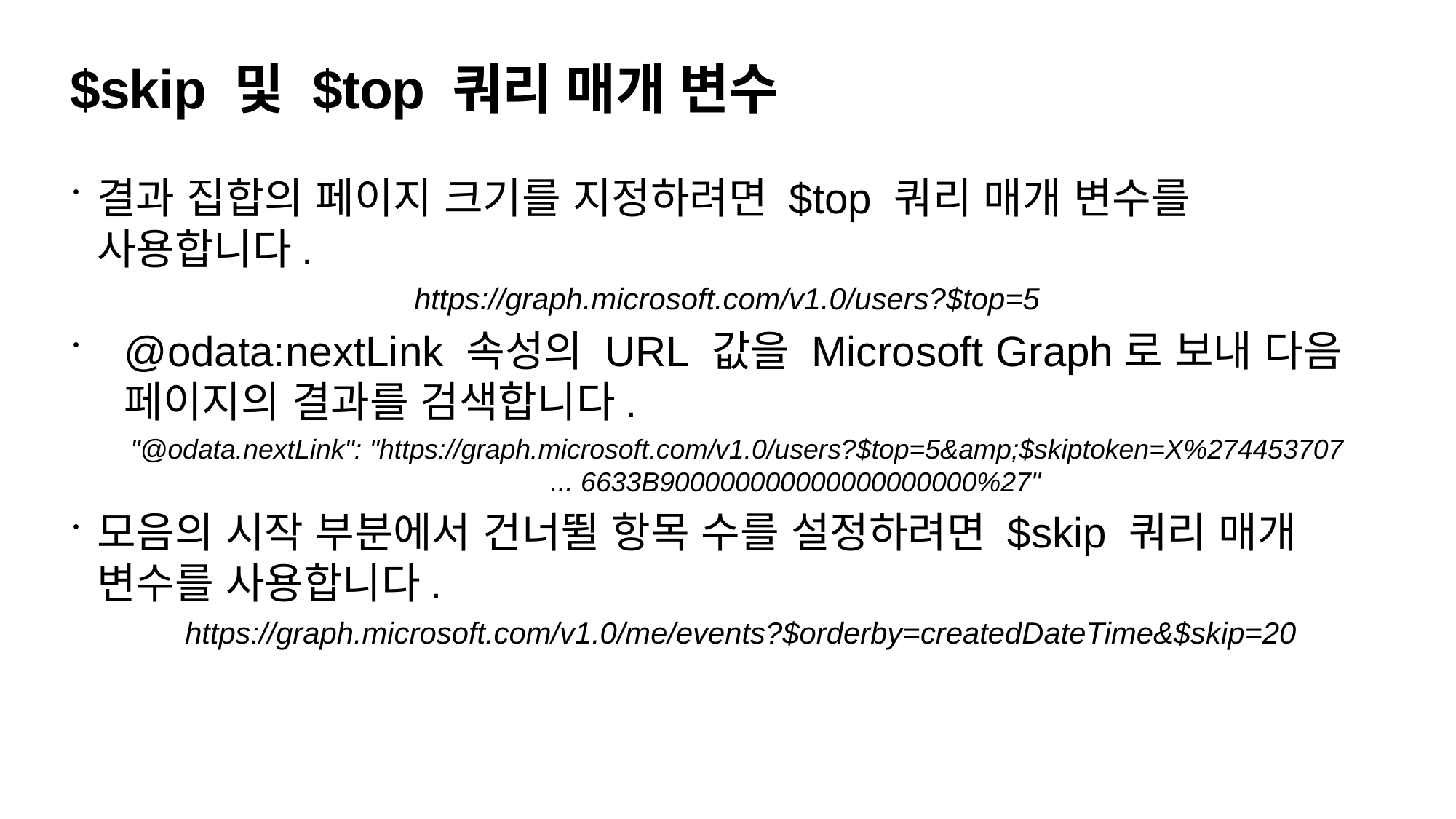

# $skip 및 $top 쿼리 매개 변수
결과 집합의 페이지 크기를 지정하려면 $top 쿼리 매개 변수를 사용합니다.
https://graph.microsoft.com/v1.0/users?$top=5
@odata:nextLink 속성의 URL 값을 Microsoft Graph로 보내 다음 페이지의 결과를 검색합니다.
"@odata.nextLink": "https://graph.microsoft.com/v1.0/users?$top=5&amp;$skiptoken=X%274453707 	... 6633B900000000000000000000%27"
모음의 시작 부분에서 건너뛸 항목 수를 설정하려면 $skip 쿼리 매개 변수를 사용합니다.
https://graph.microsoft.com/v1.0/me/events?$orderby=createdDateTime&$skip=20